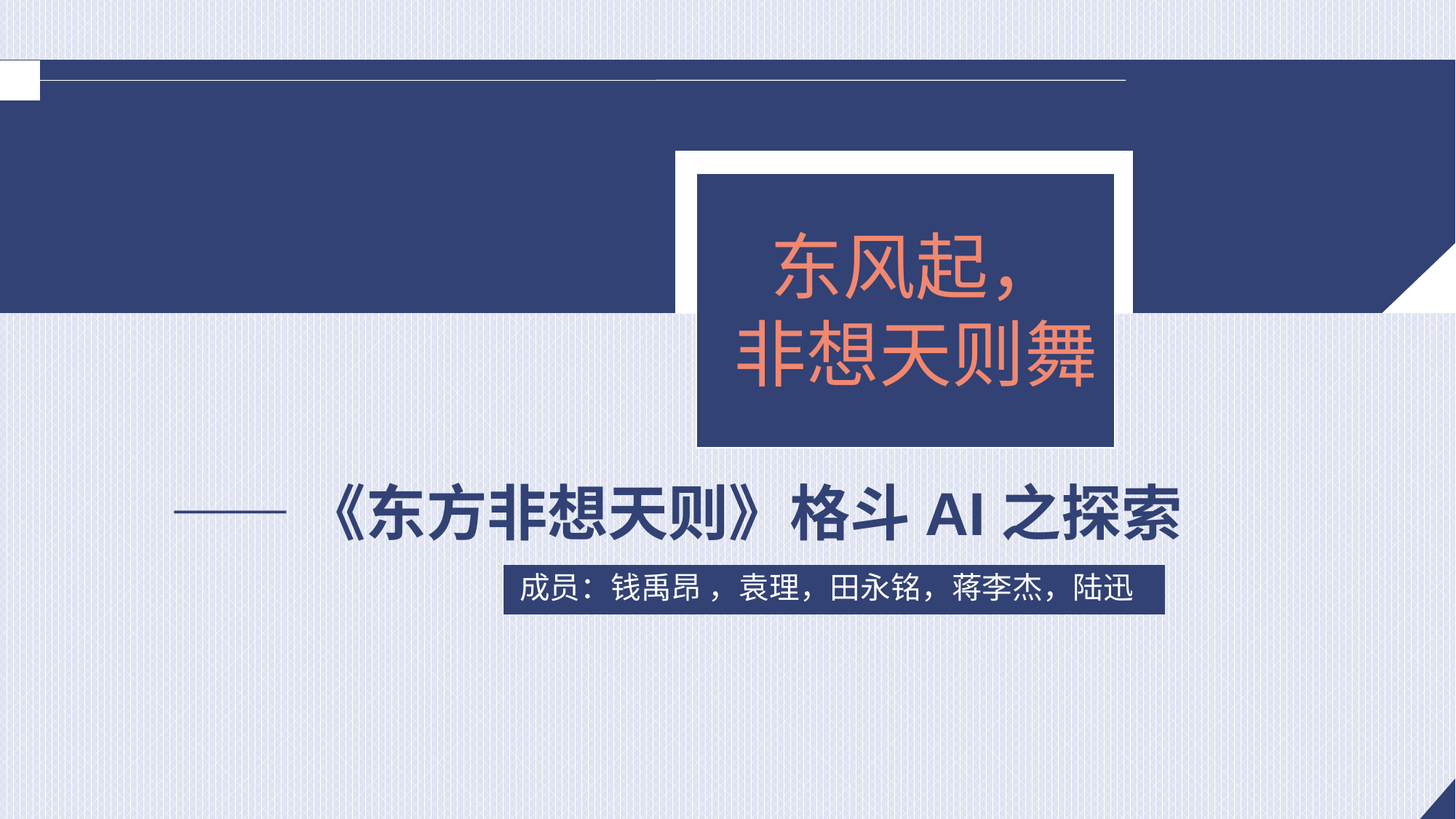

东风起，
非想天则舞

——《东方非想天则》格斗AI之探索
成员：钱禹昂 ，袁理，田永铭，蒋李杰，陆迅